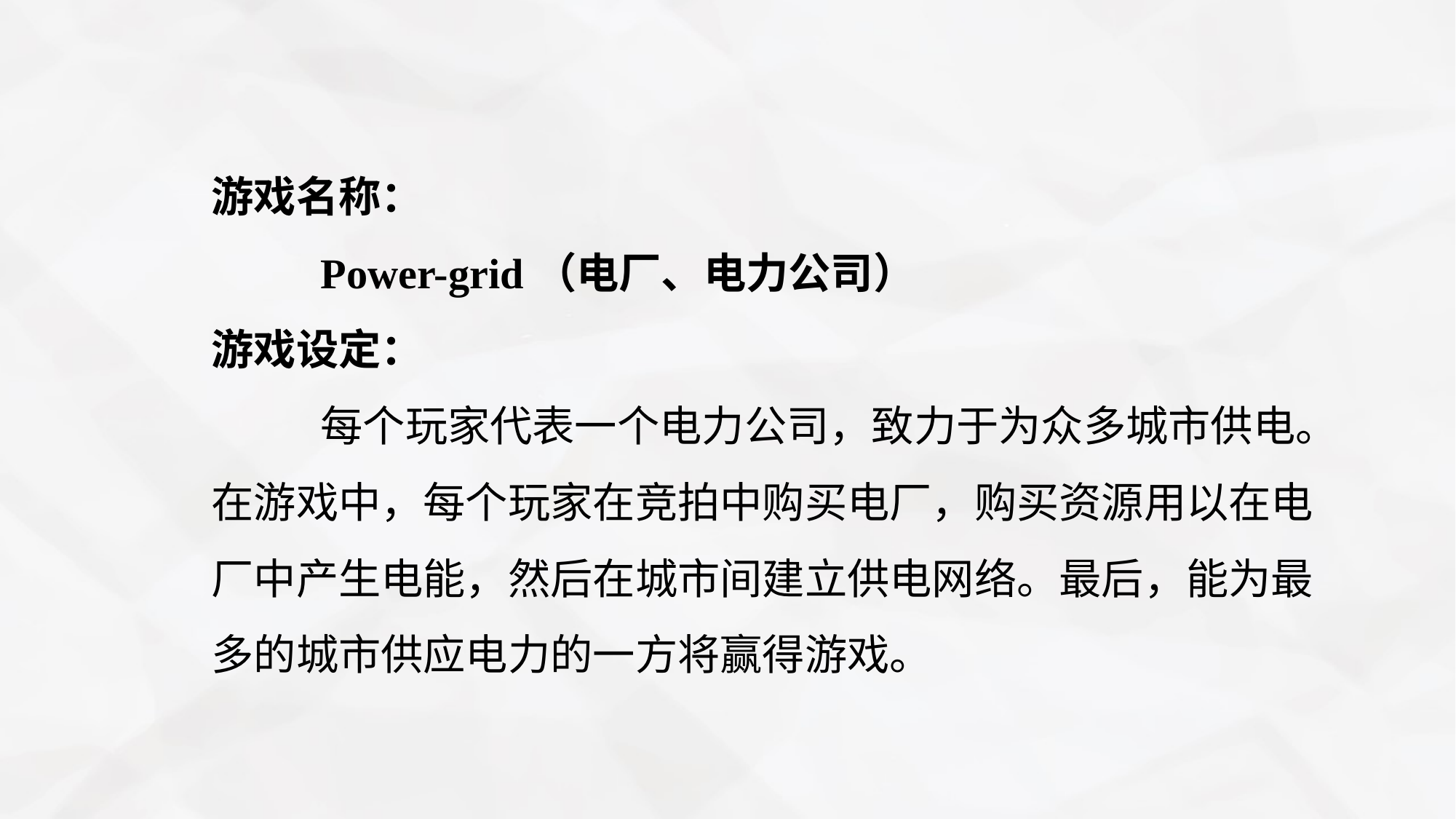

游戏名称：
	Power-grid（电厂、电力公司）
游戏设定：
	每个玩家代表一个电力公司，致力于为众多城市供电。在游戏中，每个玩家在竞拍中购买电厂，购买资源用以在电厂中产生电能，然后在城市间建立供电网络。最后，能为最多的城市供应电力的一方将赢得游戏。